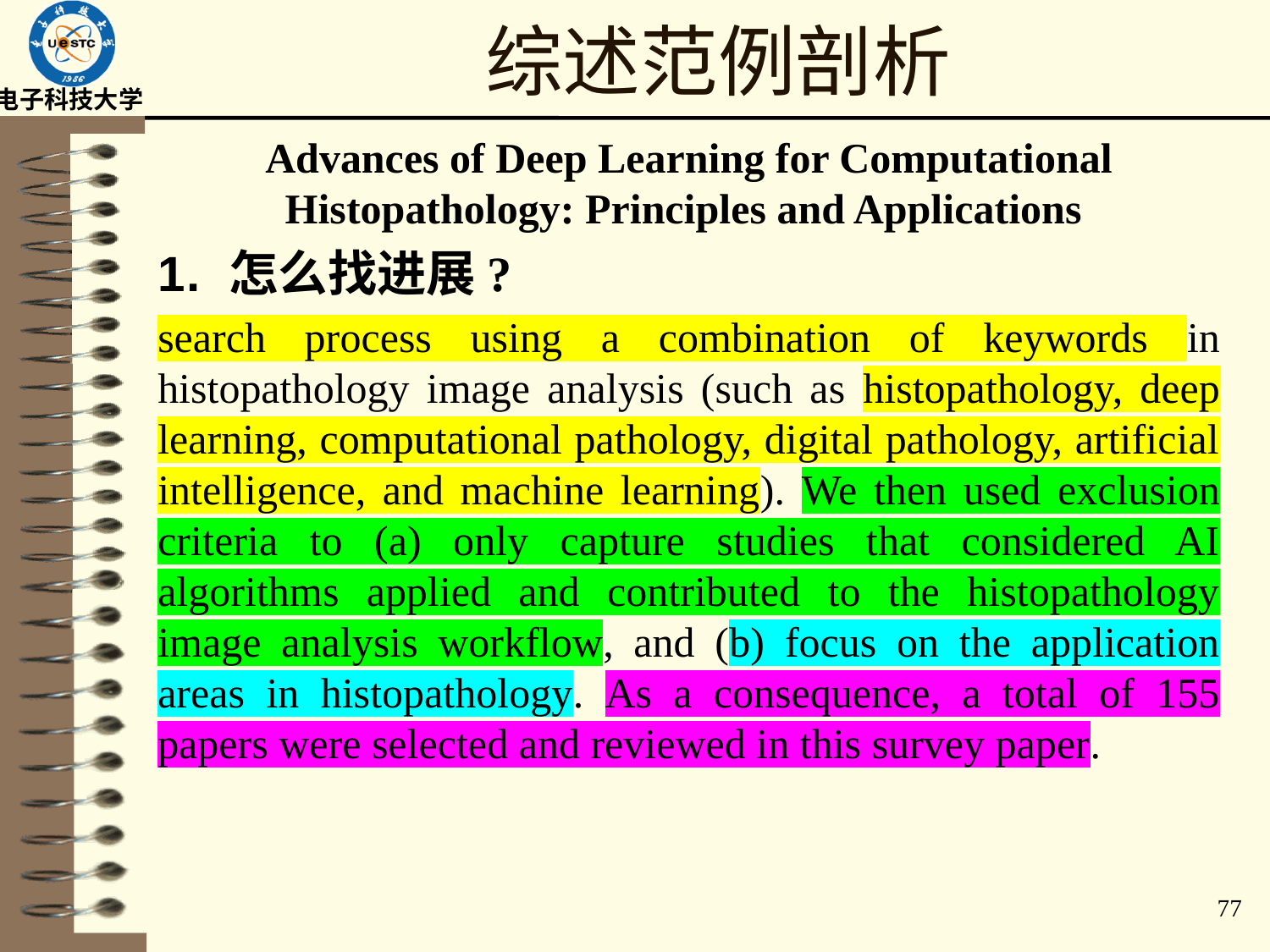

# 综述范例剖析
Advances of Deep Learning for Computational Histopathology: Principles and Applications
怎么找进展?
search process using a combination of keywords in histopathology image analysis (such as histopathology, deep learning, computational pathology, digital pathology, artificial intelligence, and machine learning). We then used exclusion criteria to (a) only capture studies that considered AI algorithms applied and contributed to the histopathology image analysis workflow, and (b) focus on the application areas in histopathology. As a consequence, a total of 155 papers were selected and reviewed in this survey paper.
77